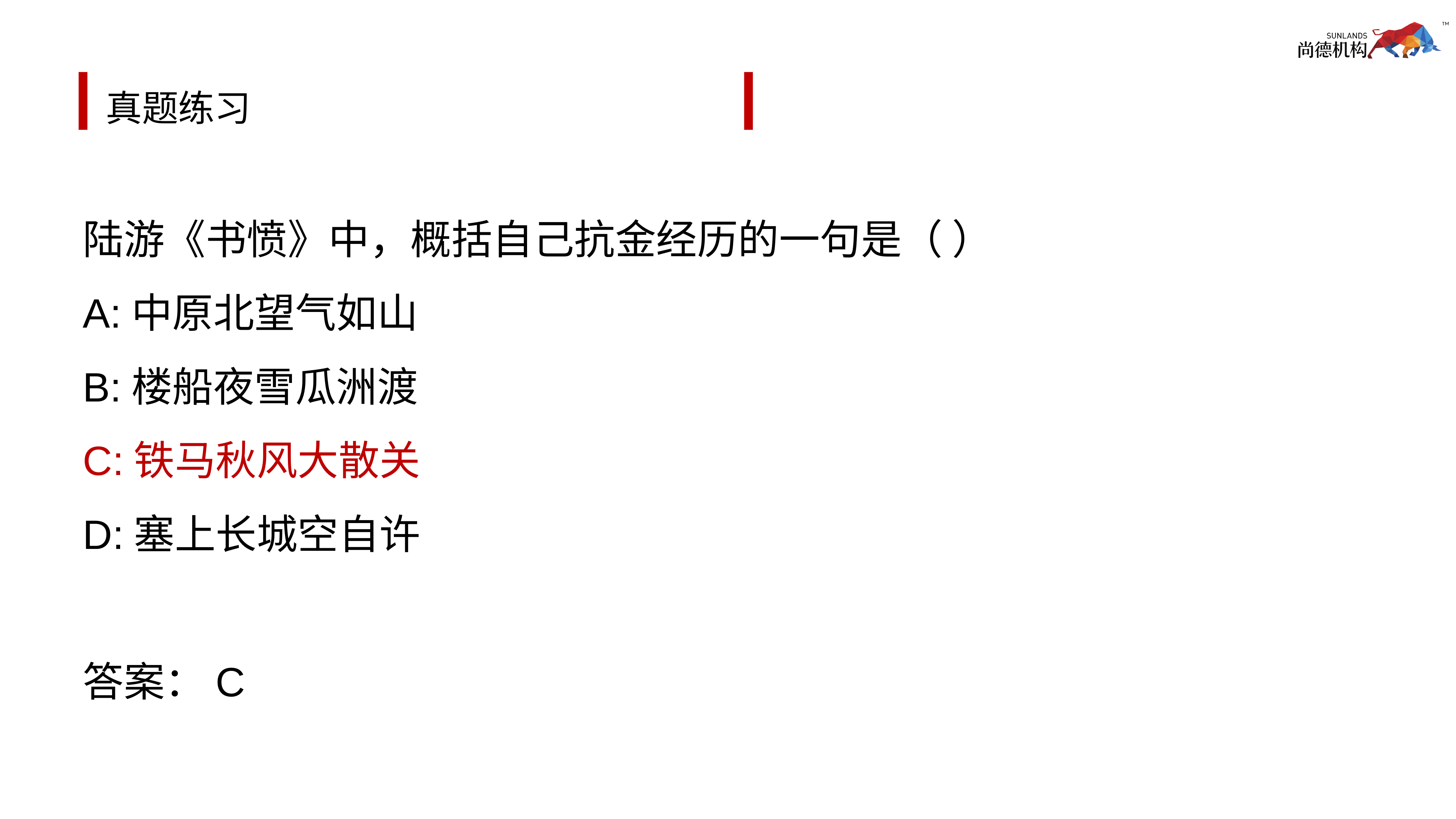

# 真题练习
陆游《书愤》中，概括自己抗金经历的一句是（ ）
A:中原北望气如山
B:楼船夜雪瓜洲渡
C:铁马秋风大散关
D:塞上长城空自许

答案：C